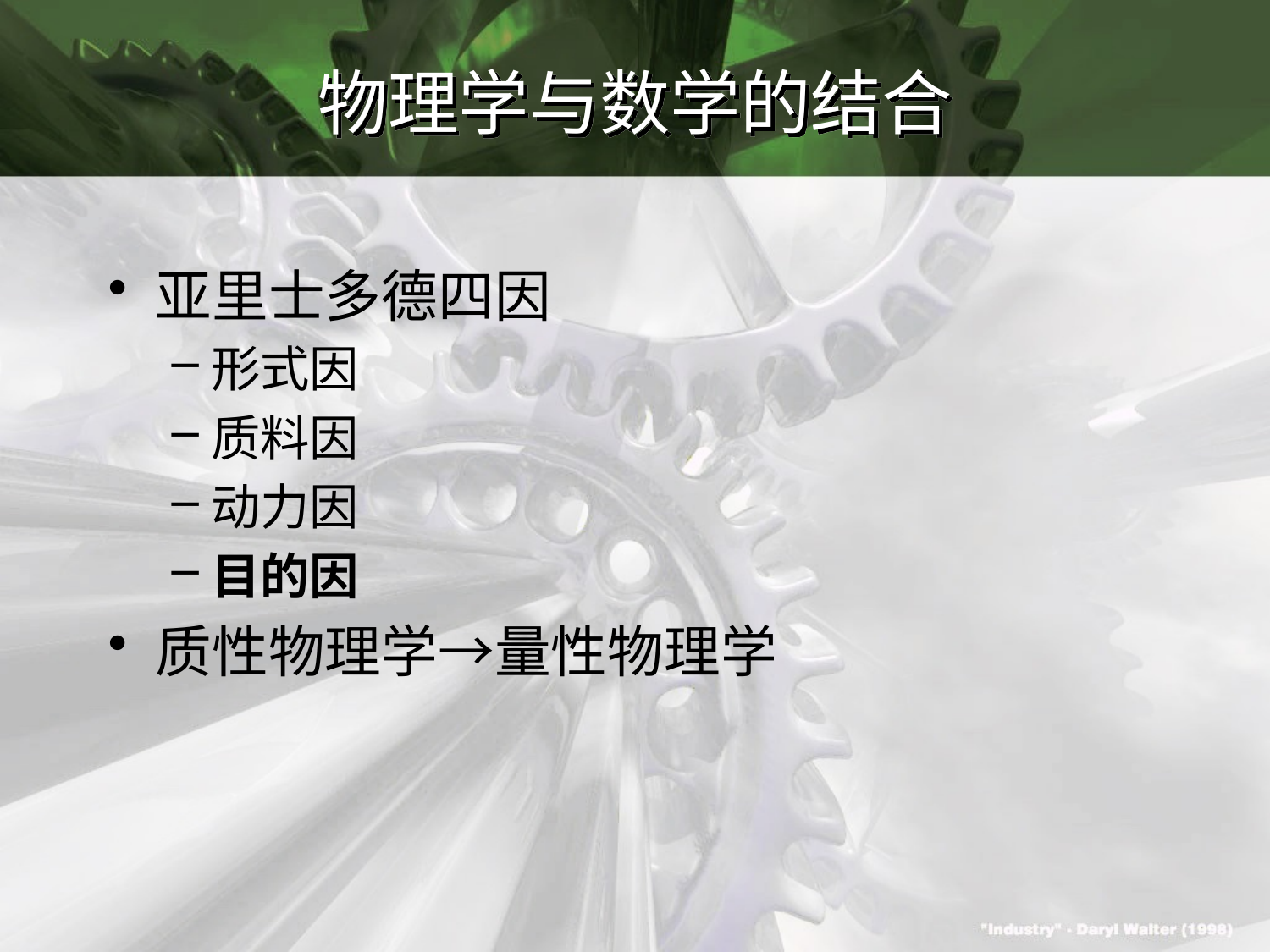

# 物理学与数学的结合
亚里士多德四因
形式因
质料因
动力因
目的因
质性物理学→量性物理学